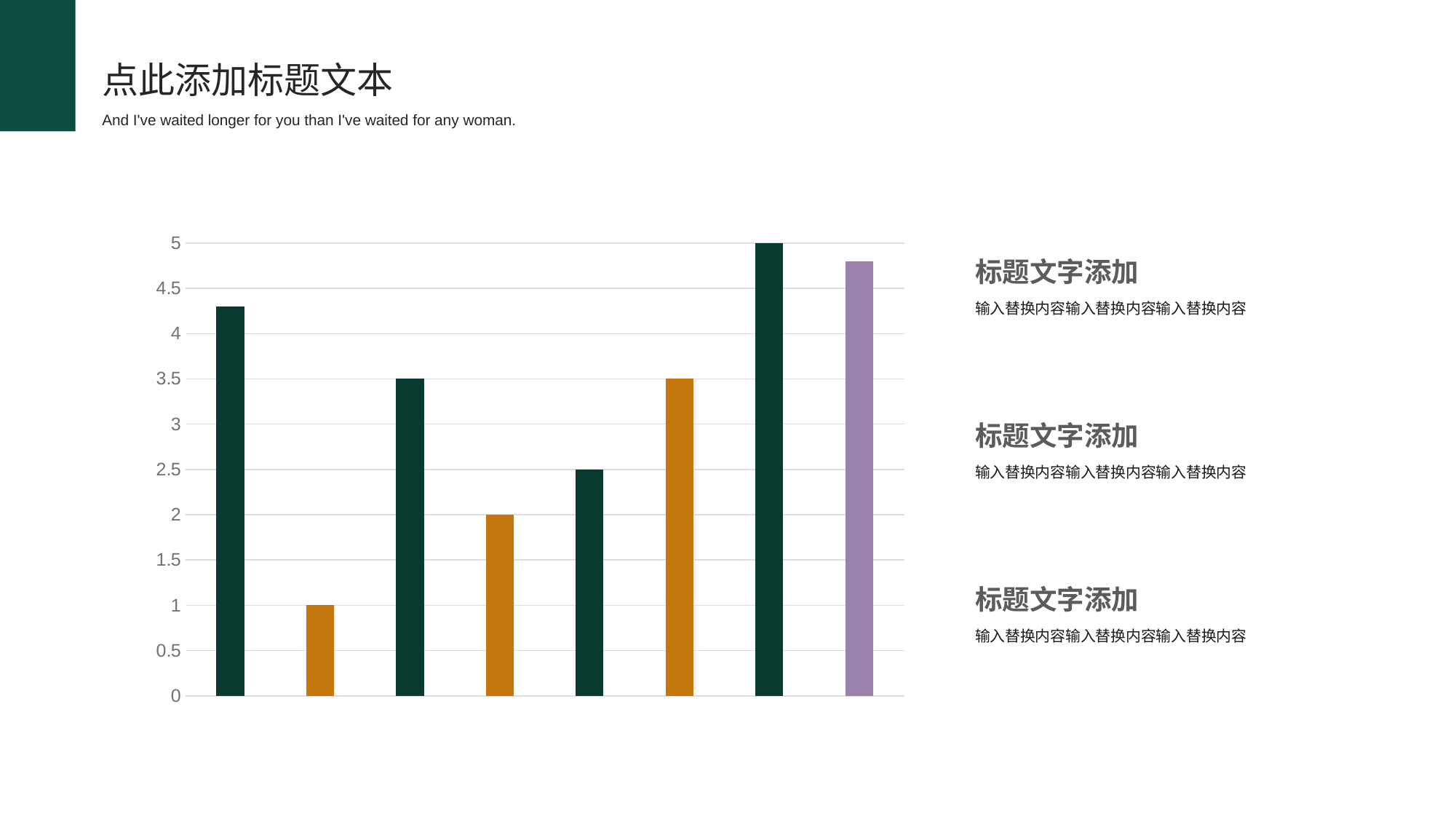

点此添加标题文本
And I've waited longer for you than I've waited for any woman.

### Chart

| Category |  |
|---|---|
标题文字添加
输入替换内容输入替换内容输入替换内容
标题文字添加
输入替换内容输入替换内容输入替换内容
标题文字添加
输入替换内容输入替换内容输入替换内容